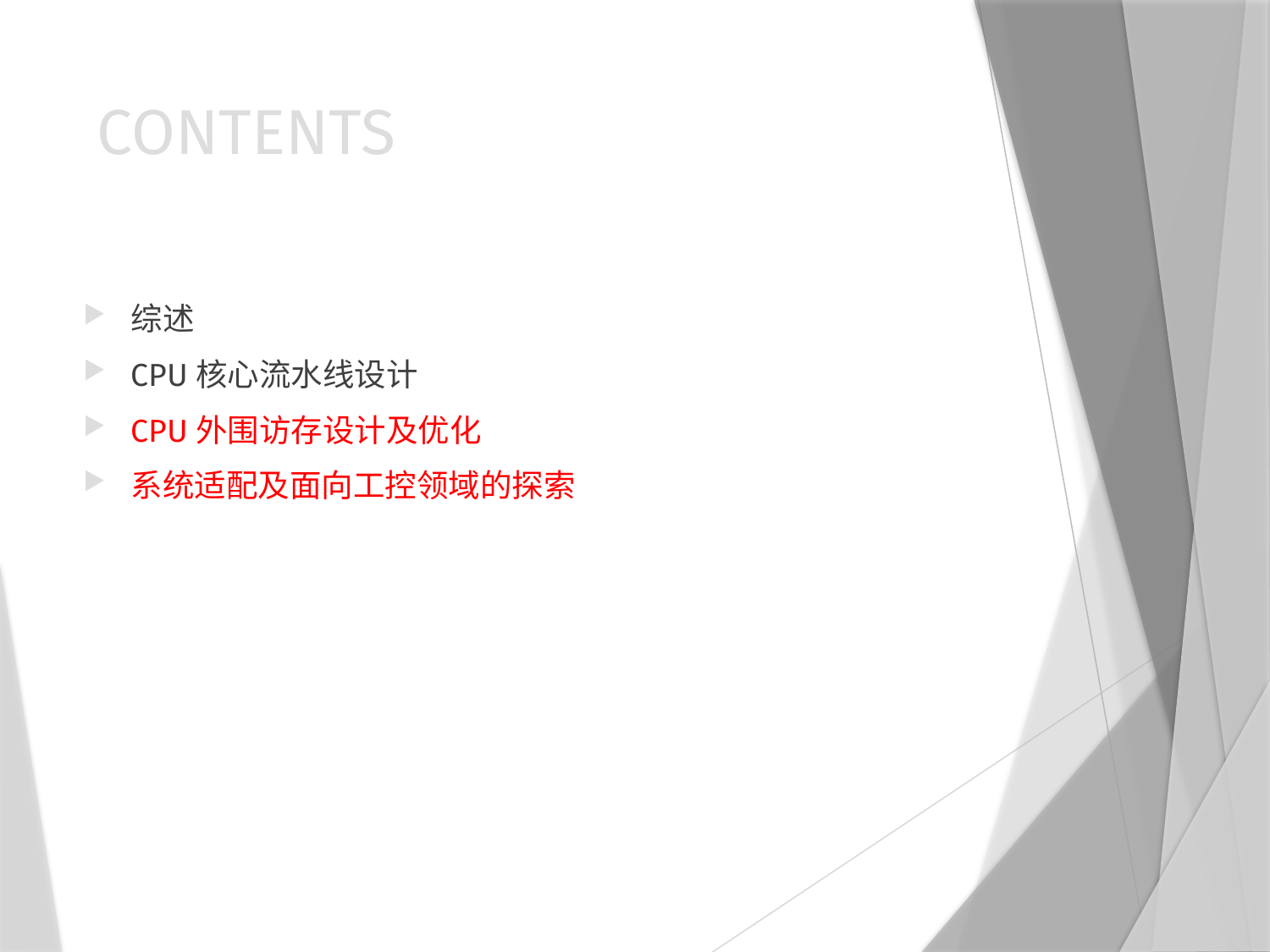

# CONTENTS
综述
CPU核心流水线设计
CPU外围访存设计及优化
系统适配及面向工控领域的探索